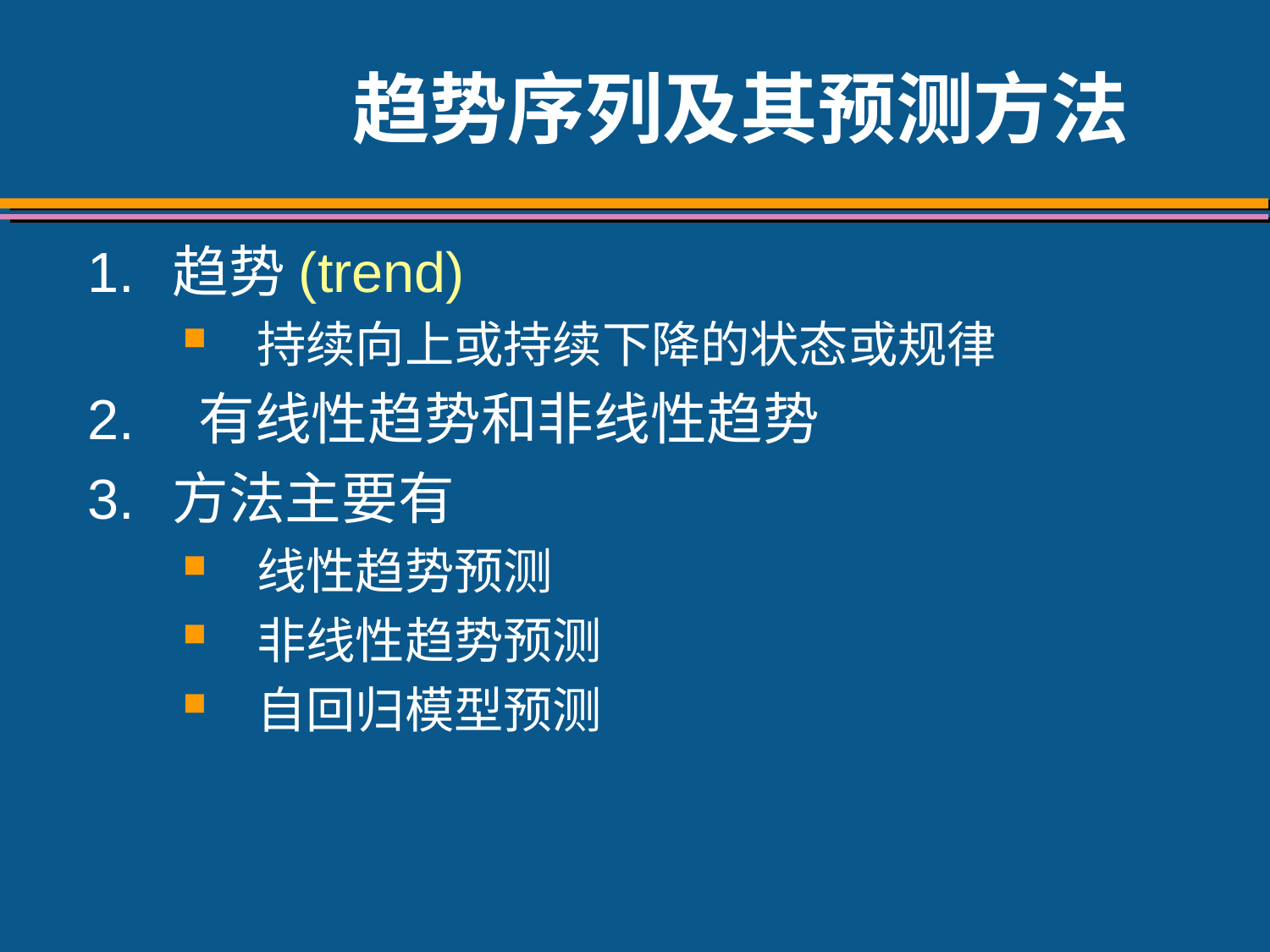

# 趋势序列及其预测方法
趋势(trend)
持续向上或持续下降的状态或规律
 有线性趋势和非线性趋势
方法主要有
线性趋势预测
非线性趋势预测
自回归模型预测